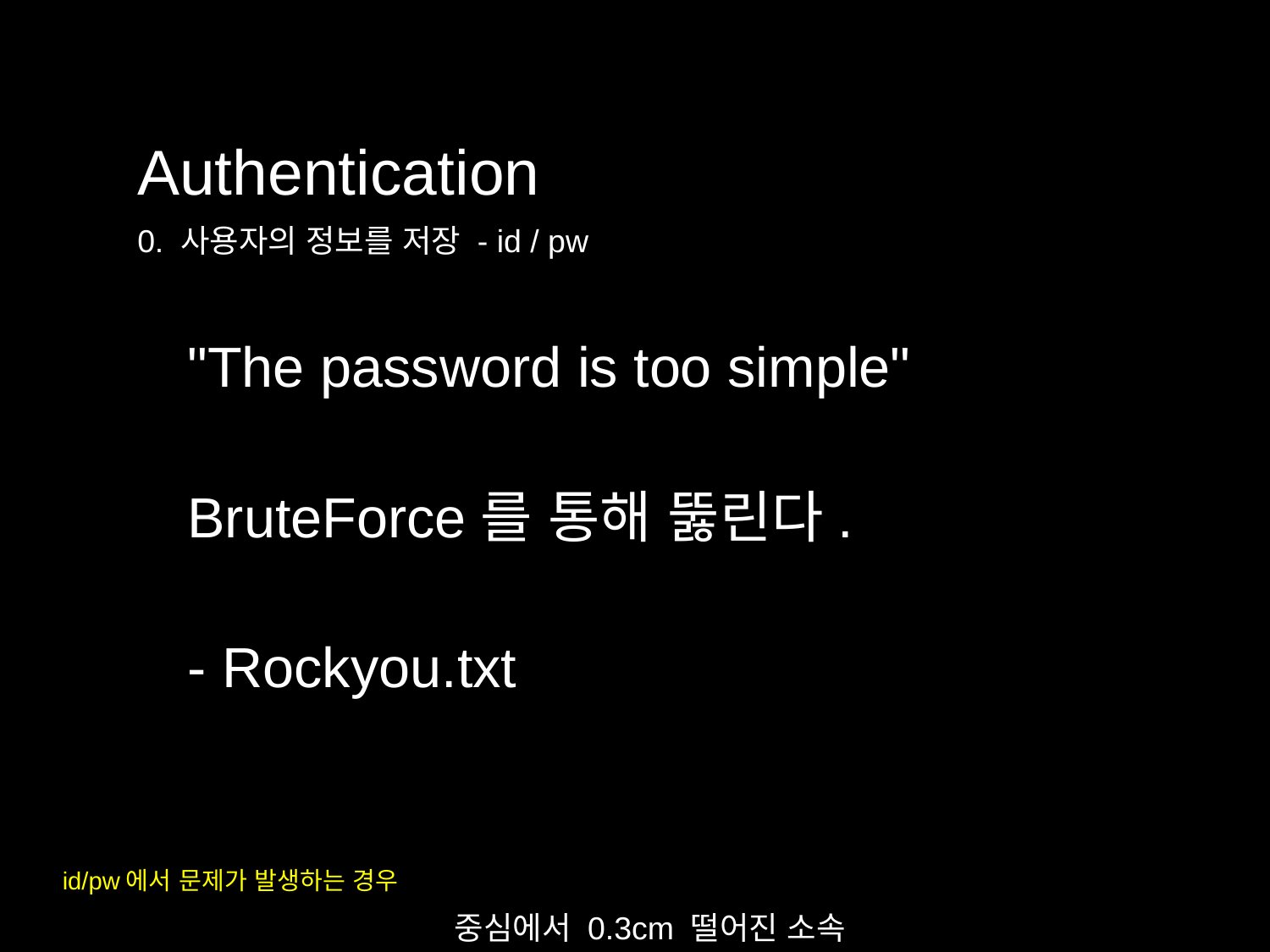

Authentication
0. 사용자의 정보를 저장 - id / pw
"The password is too simple"
BruteForce를 통해 뚫린다.
- Rockyou.txt
id/pw에서 문제가 발생하는 경우